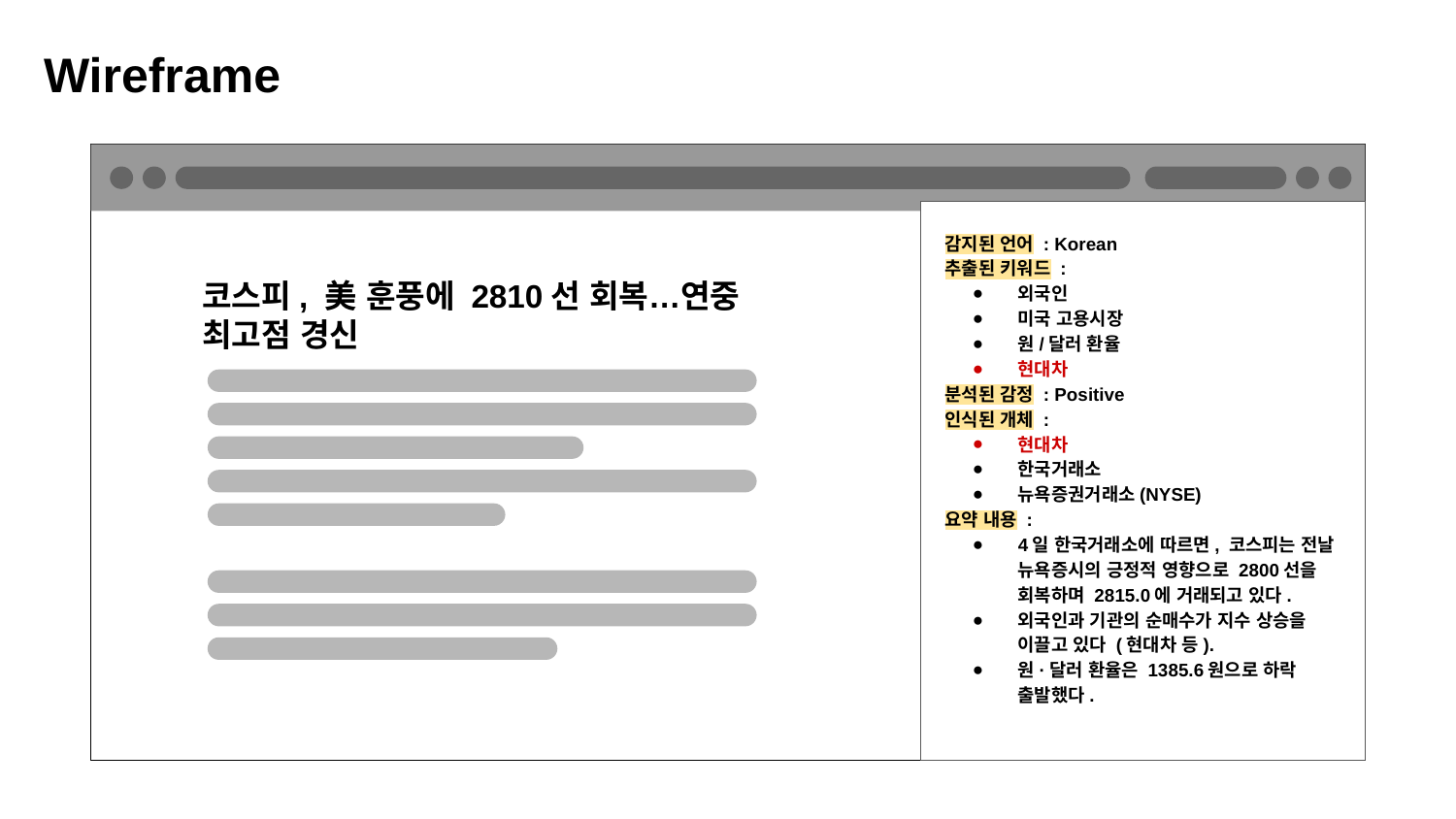

# Wireframe

감지된 언어 : Korean
추출된 키워드 :
외국인
미국 고용시장
원/달러 환율
현대차
분석된 감정 : Positive
인식된 개체 :
현대차
한국거래소
뉴욕증권거래소(NYSE)
요약 내용 :
4일 한국거래소에 따르면, 코스피는 전날 뉴욕증시의 긍정적 영향으로 2800선을 회복하며 2815.0에 거래되고 있다.
외국인과 기관의 순매수가 지수 상승을 이끌고 있다 (현대차 등).
원·달러 환율은 1385.6원으로 하락 출발했다.
코스피, 美 훈풍에 2810선 회복…연중 최고점 경신